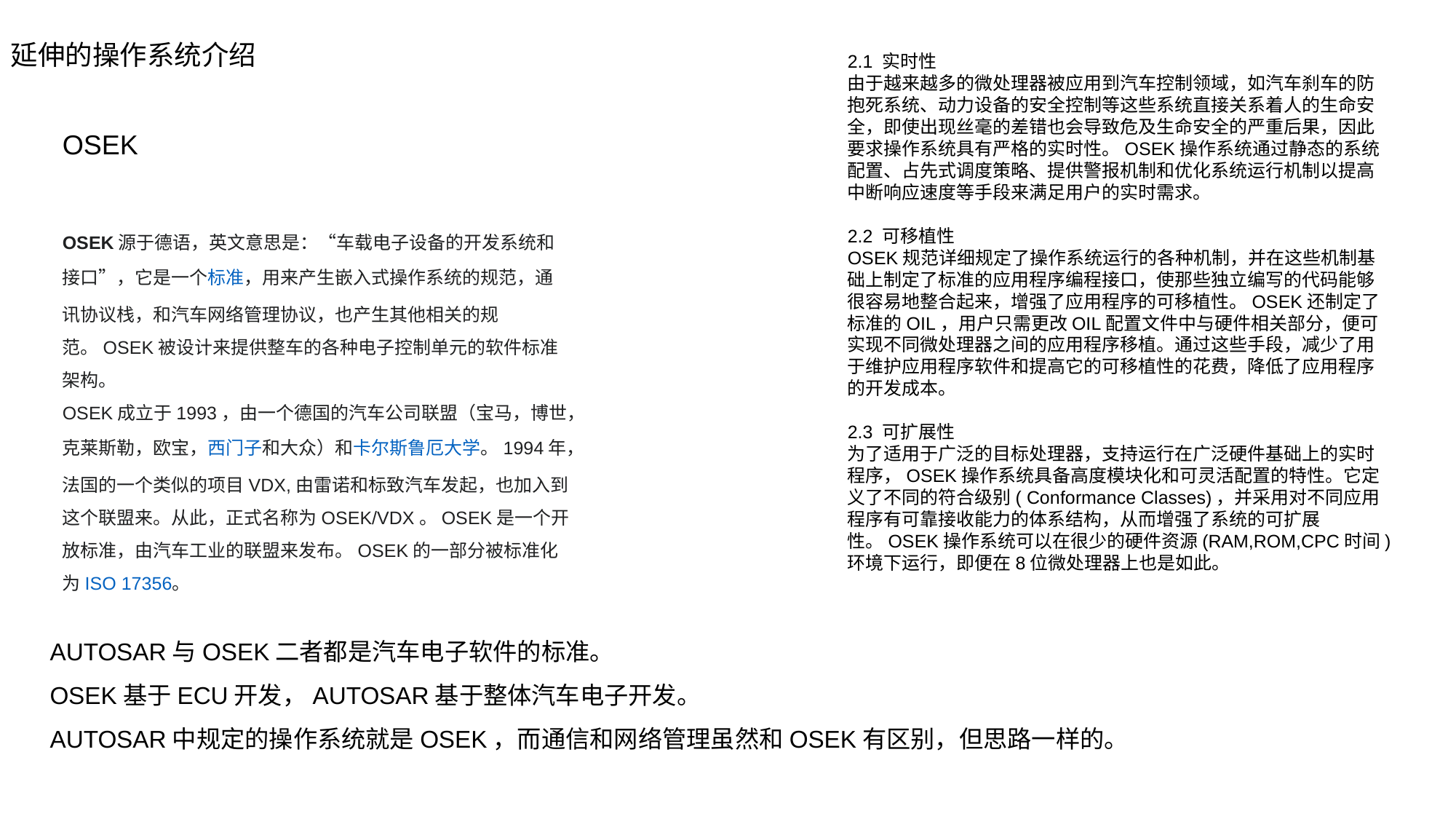

延伸的操作系统介绍
2.1 实时性
由于越来越多的微处理器被应用到汽车控制领域，如汽车刹车的防抱死系统、动力设备的安全控制等这些系统直接关系着人的生命安全，即使出现丝毫的差错也会导致危及生命安全的严重后果，因此要求操作系统具有严格的实时性。OSEK操作系统通过静态的系统配置、占先式调度策略、提供警报机制和优化系统运行机制以提高中断响应速度等手段来满足用户的实时需求。

2.2 可移植性
OSEK规范详细规定了操作系统运行的各种机制，并在这些机制基础上制定了标准的应用程序编程接口，使那些独立编写的代码能够很容易地整合起来，增强了应用程序的可移植性。OSEK还制定了标准的OIL，用户只需更改OIL配置文件中与硬件相关部分，便可实现不同微处理器之间的应用程序移植。通过这些手段，减少了用于维护应用程序软件和提高它的可移植性的花费，降低了应用程序的开发成本。

2.3 可扩展性
为了适用于广泛的目标处理器，支持运行在广泛硬件基础上的实时程序，OSEK操作系统具备高度模块化和可灵活配置的特性。它定义了不同的符合级别( Conformance Classes)，并采用对不同应用程序有可靠接收能力的体系结构，从而增强了系统的可扩展性。OSEK操作系统可以在很少的硬件资源(RAM,ROM,CPC时间)环境下运行，即便在8位微处理器上也是如此。
OSEK
OSEK源于德语，英文意思是：“车载电子设备的开发系统和接口”，它是一个标准，用来产生嵌入式操作系统的规范，通讯协议栈，和汽车网络管理协议，也产生其他相关的规范。OSEK被设计来提供整车的各种电子控制单元的软件标准架构。
OSEK成立于1993，由一个德国的汽车公司联盟（宝马，博世，克莱斯勒，欧宝，西门子和大众）和卡尔斯鲁厄大学。1994年，法国的一个类似的项目VDX,由雷诺和标致汽车发起，也加入到这个联盟来。从此，正式名称为OSEK/VDX。OSEK是一个开放标准，由汽车工业的联盟来发布。OSEK的一部分被标准化为ISO 17356。
AUTOSAR与OSEK二者都是汽车电子软件的标准。
OSEK基于ECU开发，AUTOSAR基于整体汽车电子开发。
AUTOSAR中规定的操作系统就是OSEK，而通信和网络管理虽然和OSEK有区别，但思路一样的。